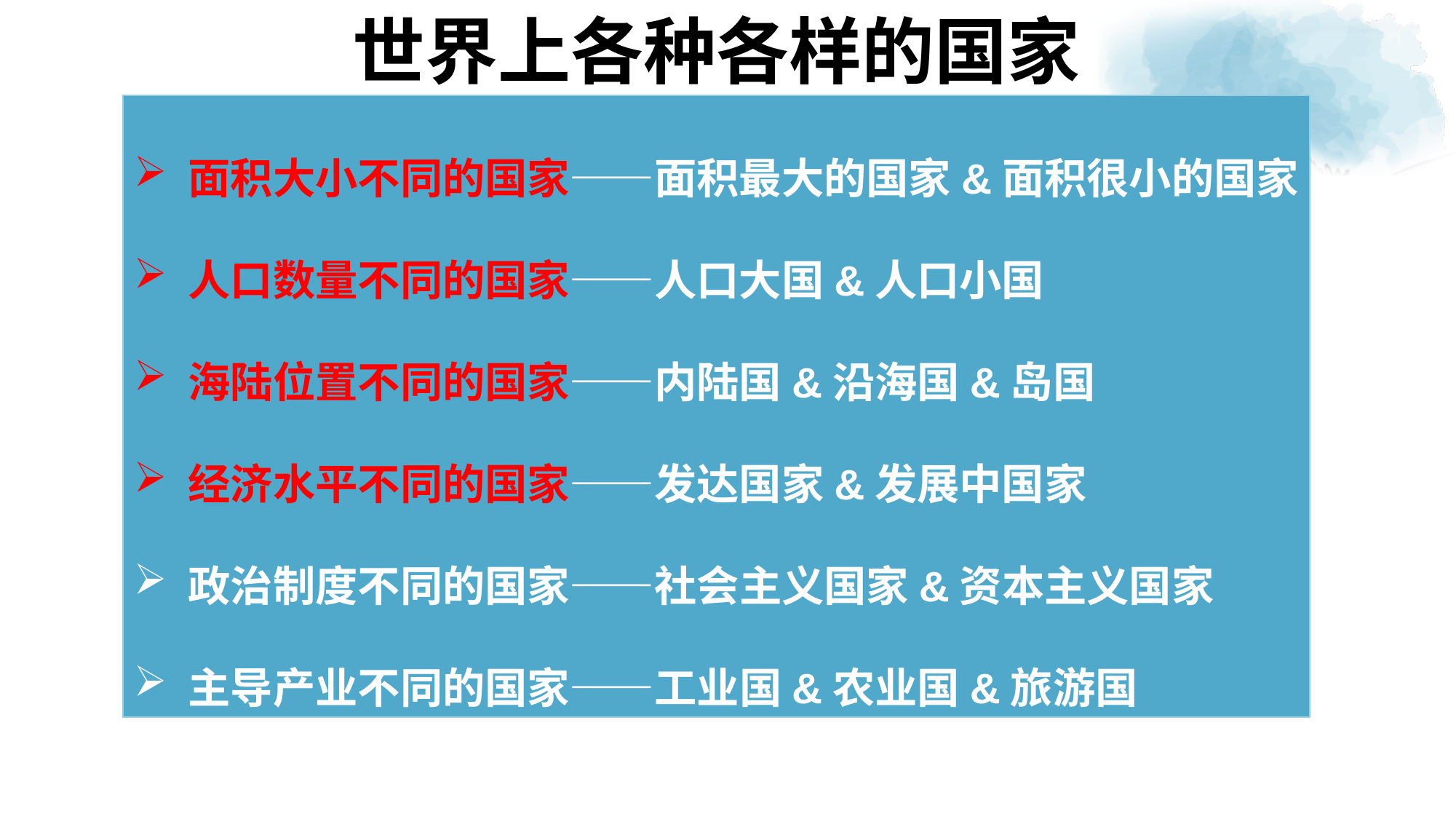

世界上各种各样的国家
面积大小不同的国家——面积最大的国家&面积很小的国家
人口数量不同的国家——人口大国&人口小国
海陆位置不同的国家——内陆国&沿海国&岛国
经济水平不同的国家——发达国家&发展中国家
政治制度不同的国家——社会主义国家&资本主义国家
主导产业不同的国家——工业国&农业国&旅游国